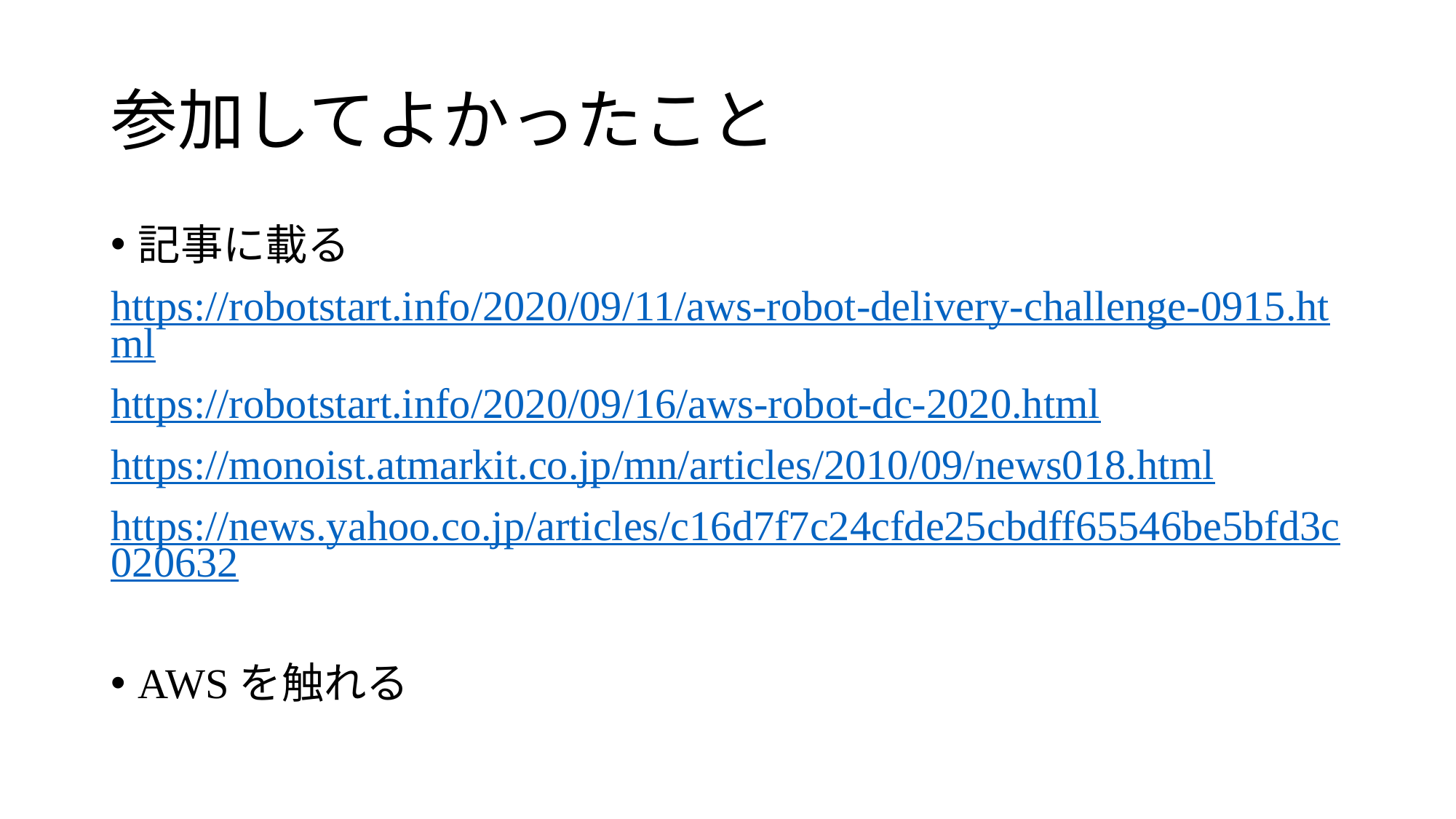

# 参加してよかったこと
記事に載る
https://robotstart.info/2020/09/11/aws-robot-delivery-challenge-0915.html
https://robotstart.info/2020/09/16/aws-robot-dc-2020.html
https://monoist.atmarkit.co.jp/mn/articles/2010/09/news018.html
https://news.yahoo.co.jp/articles/c16d7f7c24cfde25cbdff65546be5bfd3c020632

AWSを触れる